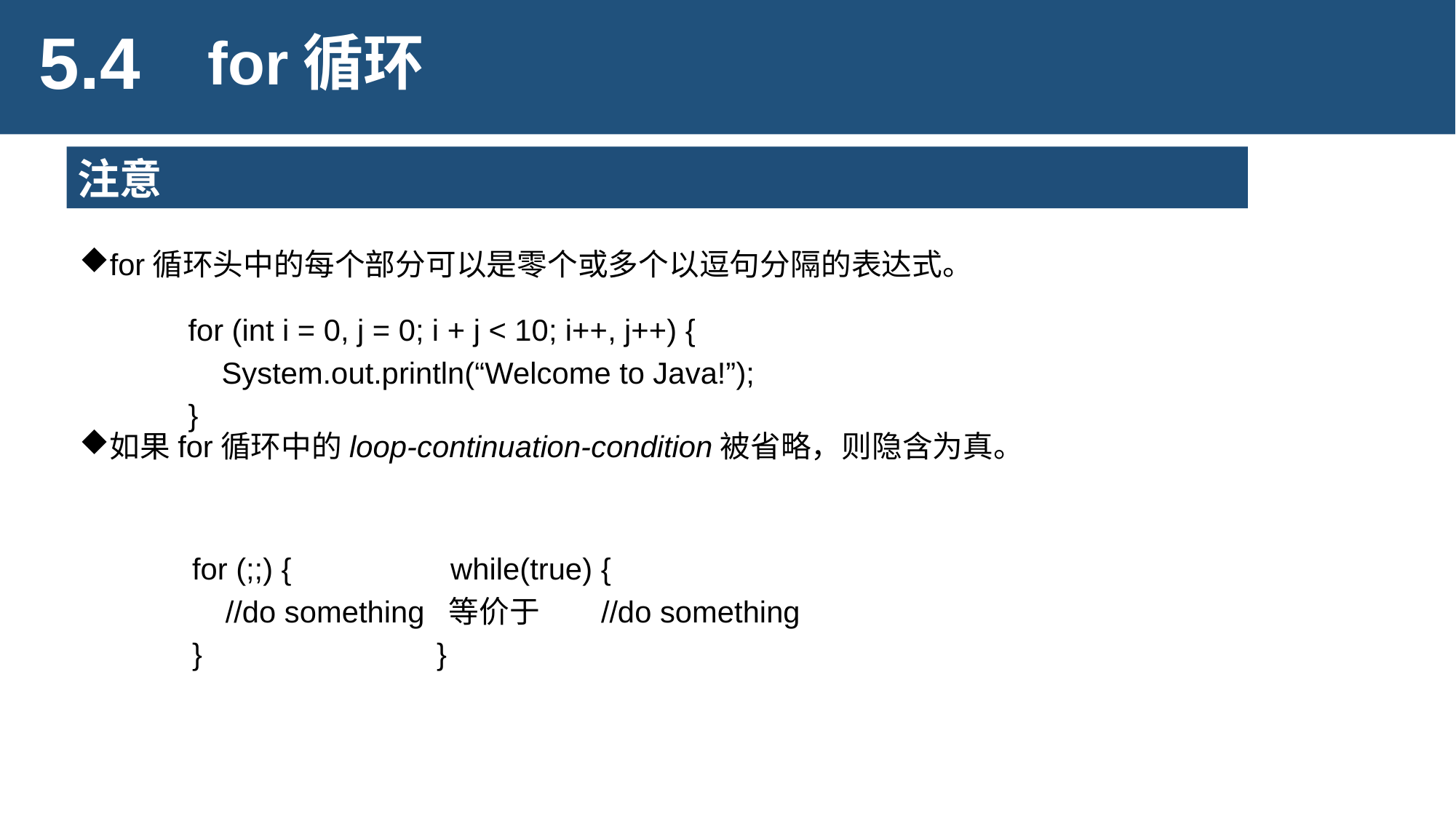

5.4
for循环

注意
for循环头中的每个部分可以是零个或多个以逗句分隔的表达式。

如果for循环中的loop-continuation-condition被省略，则隐含为真。

for (int i = 0, j = 0; i + j < 10; i++, j++) {
    System.out.println(“Welcome to Java!”);
}
for (;;) {                   while(true) {
    //do something  等价于        //do something
}                            }